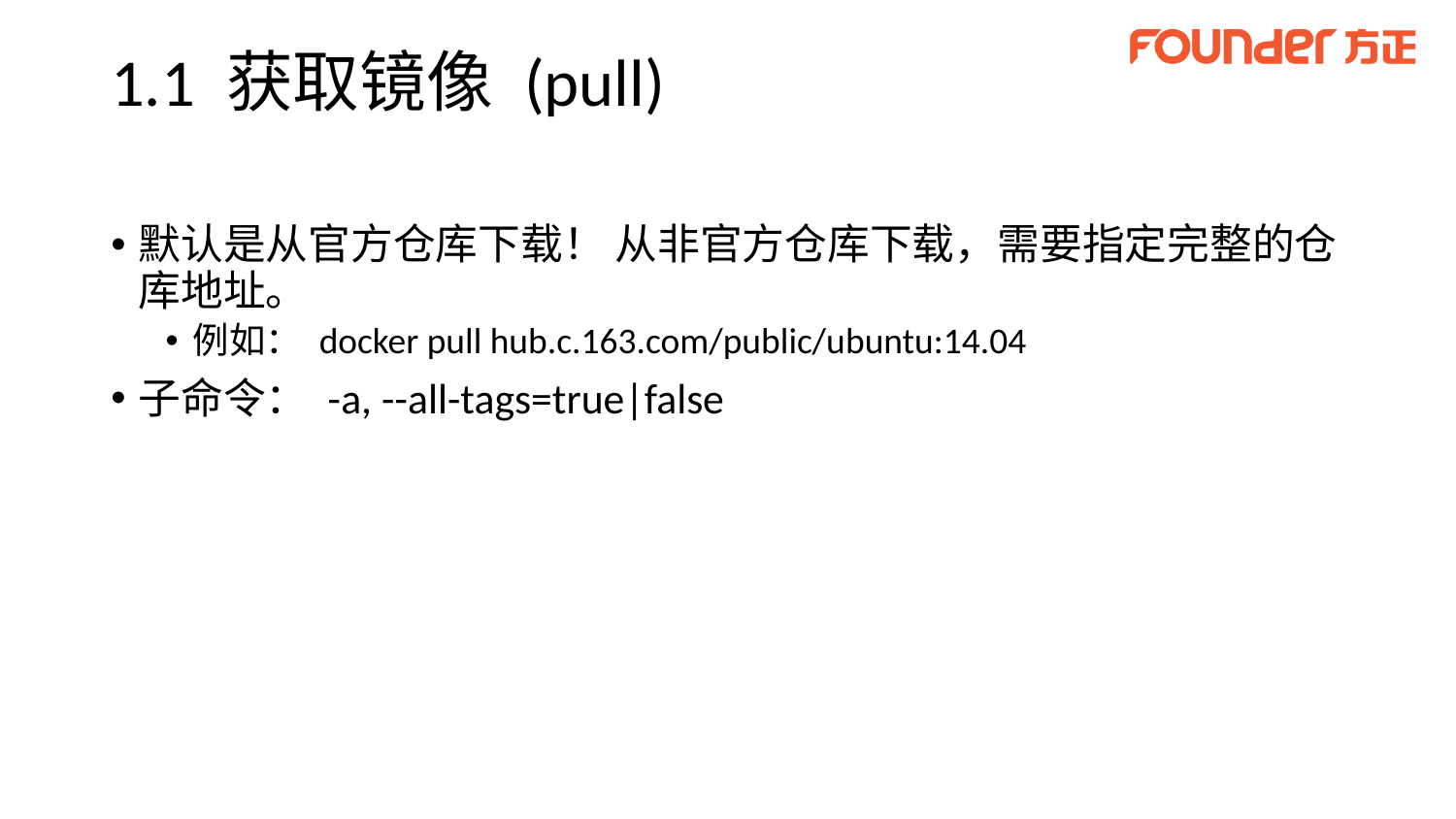

# 1.1 获取镜像 (pull)
默认是从官方仓库下载！ 从非官方仓库下载，需要指定完整的仓库地址。
例如： docker pull hub.c.163.com/public/ubuntu:14.04
子命令： -a, --all-tags=true|false